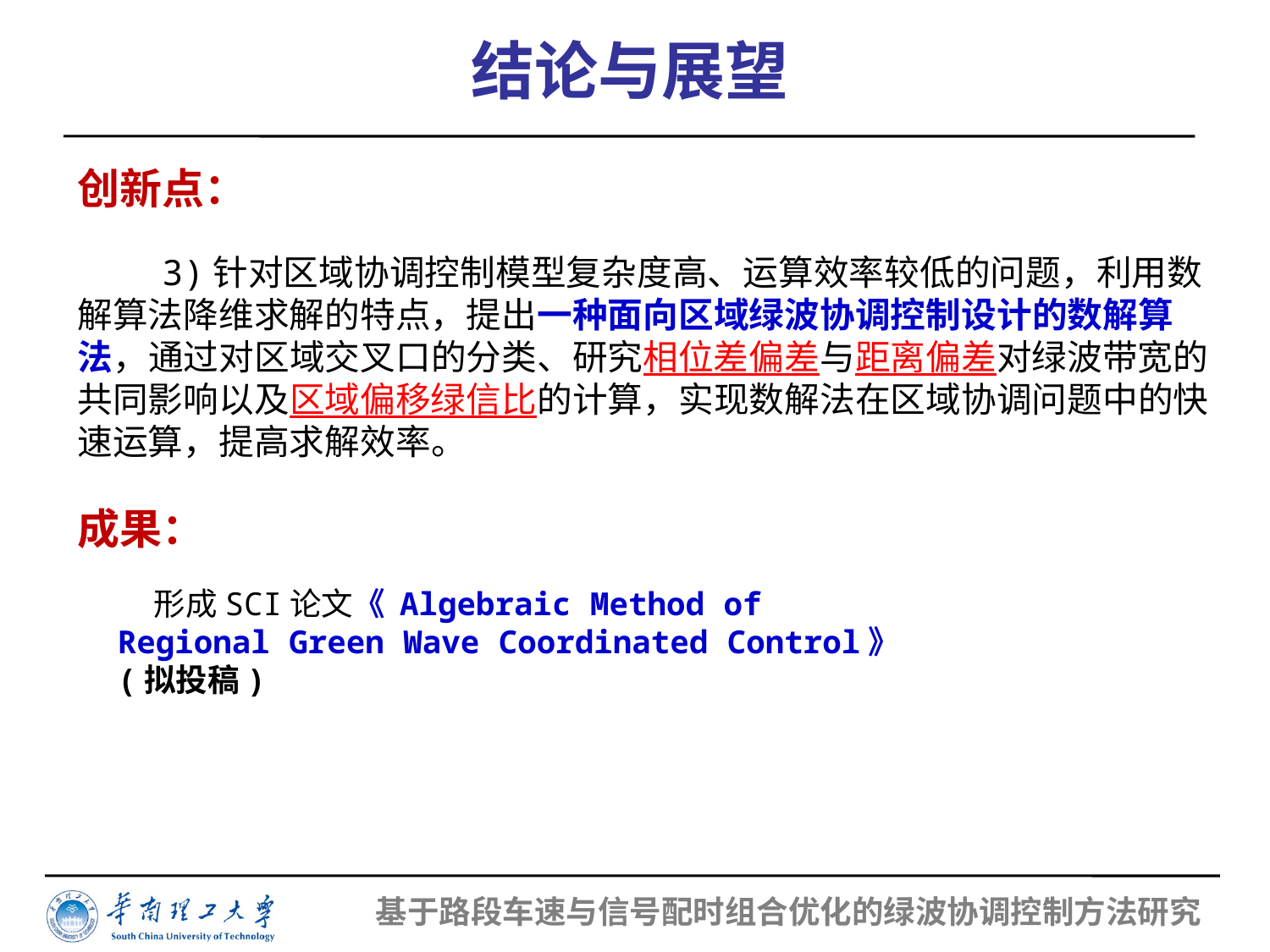

结论与展望

创新点：
    3)针对区域协调控制模型复杂度高、运算效率较低的问题，利用数解算法降维求解的特点，提出一种面向区域绿波协调控制设计的数解算法，通过对区域交叉口的分类、研究相位差偏差与距离偏差对绿波带宽的共同影响以及区域偏移绿信比的计算，实现数解法在区域协调问题中的快速运算，提高求解效率。
成果：
    形成SCI论文《 Algebraic Method of Regional Green Wave Coordinated Control》 (拟投稿)